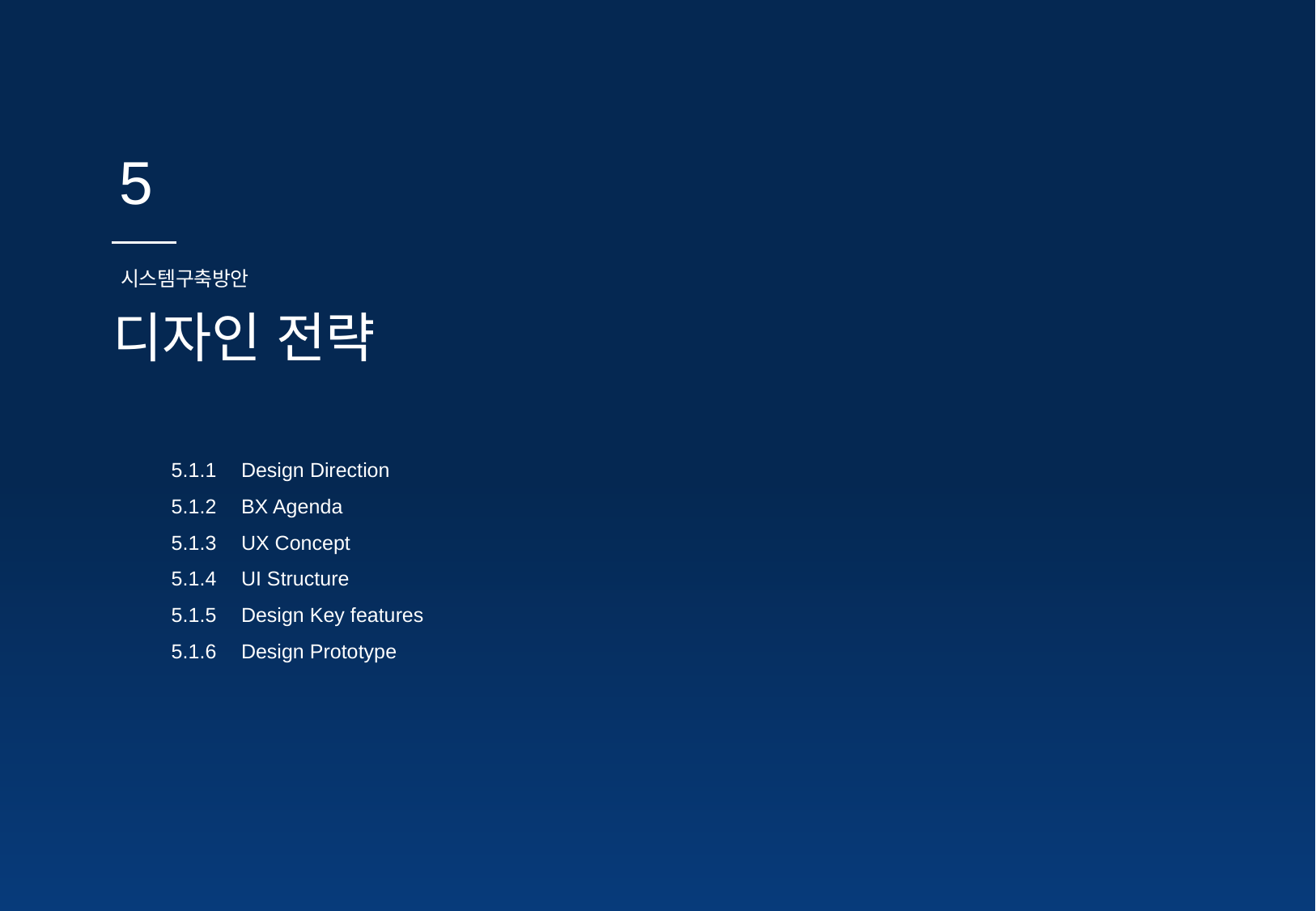

5

시스템구축방안
디자인 전략
5.1.1
5.1.2
5.1.3
5.1.4
5.1.5
5.1.6
Design Direction
BX Agenda
UX Concept
UI Structure
Design Key features
Design Prototype